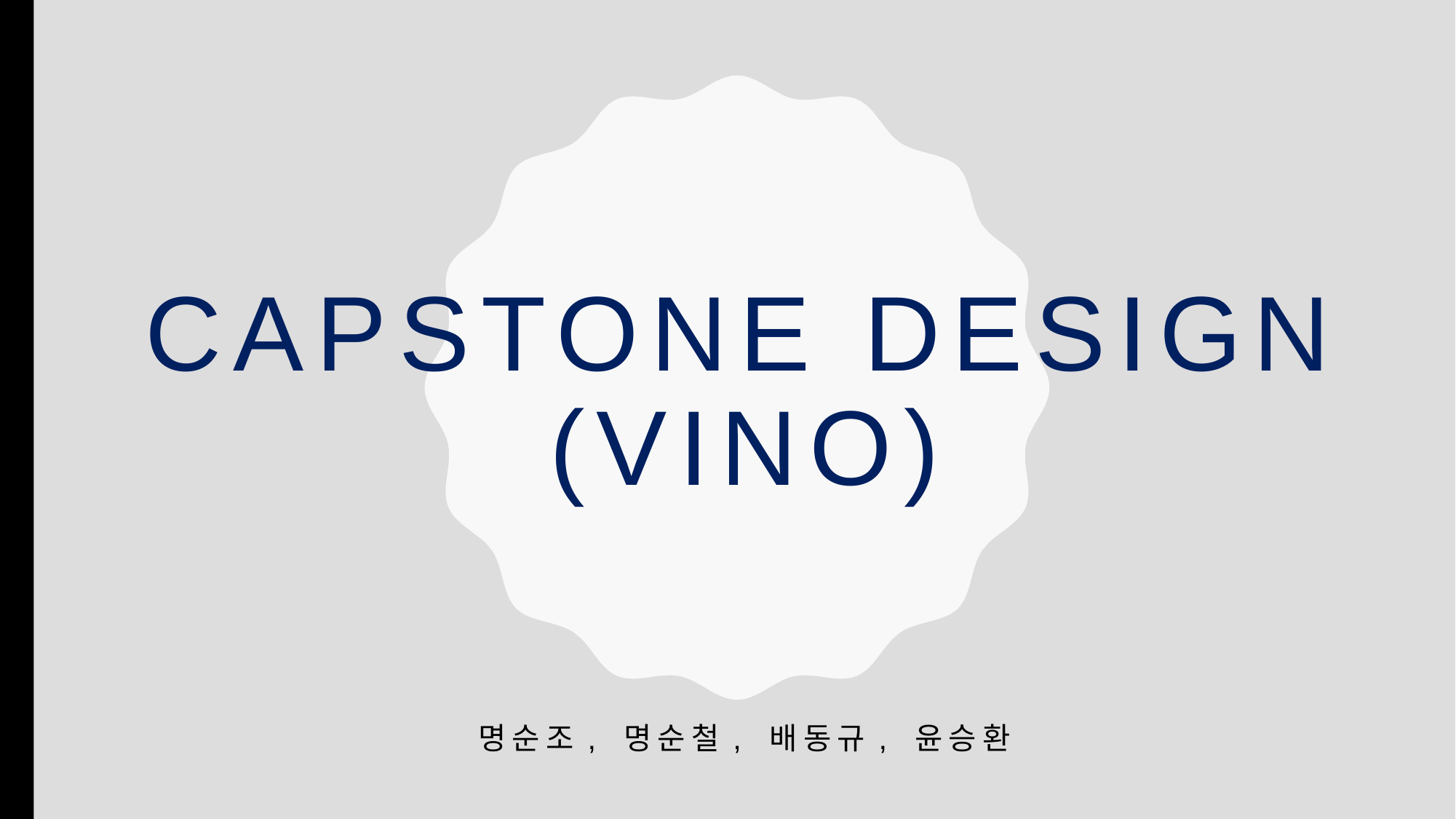

# Capstone Design (Vino)
명순조, 명순철, 배동규, 윤승환